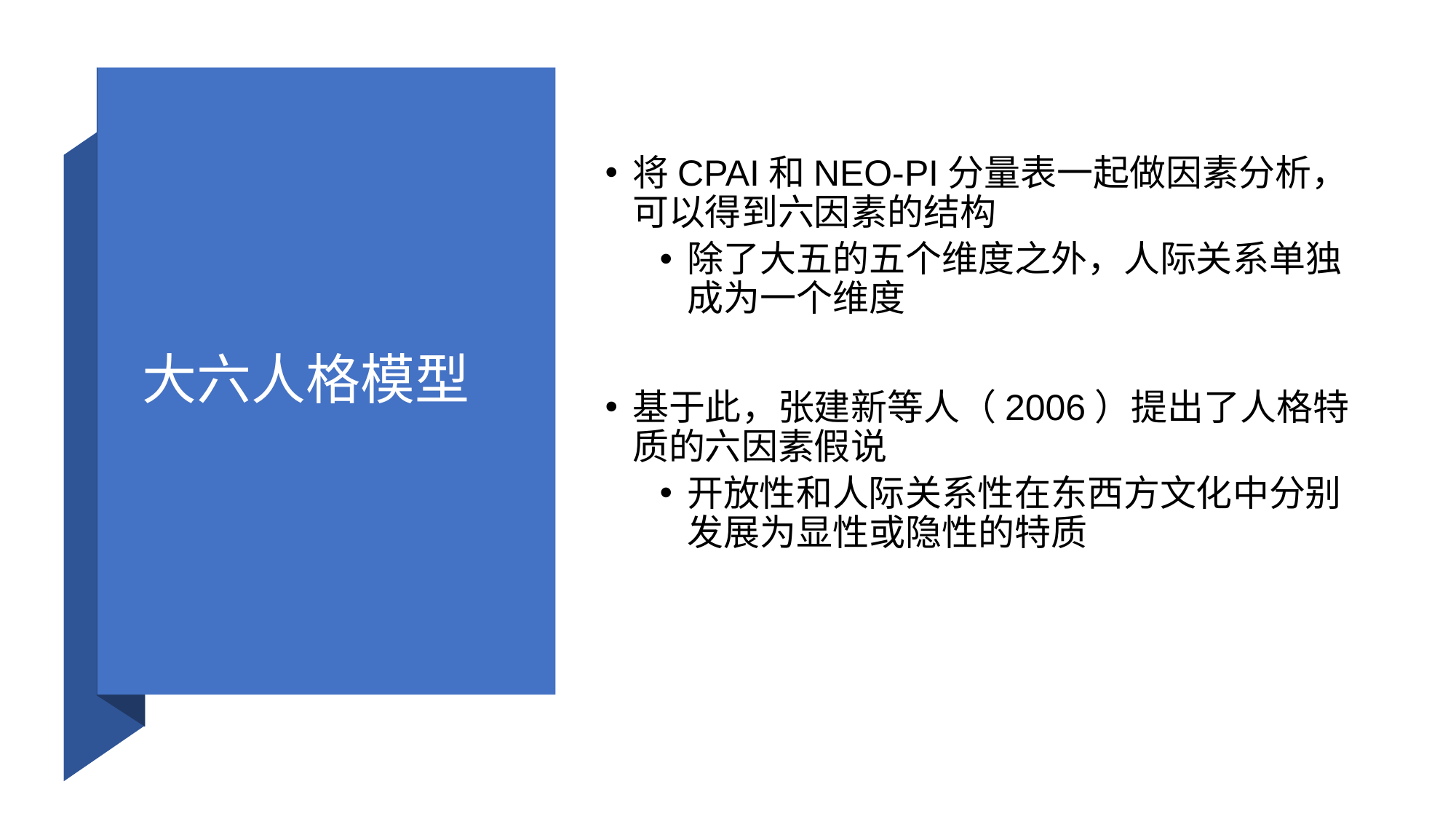

# 大六人格模型
将CPAI和NEO-PI分量表一起做因素分析，可以得到六因素的结构
除了大五的五个维度之外，人际关系单独成为一个维度

基于此，张建新等人（2006）提出了人格特质的六因素假说
开放性和人际关系性在东西方文化中分别发展为显性或隐性的特质